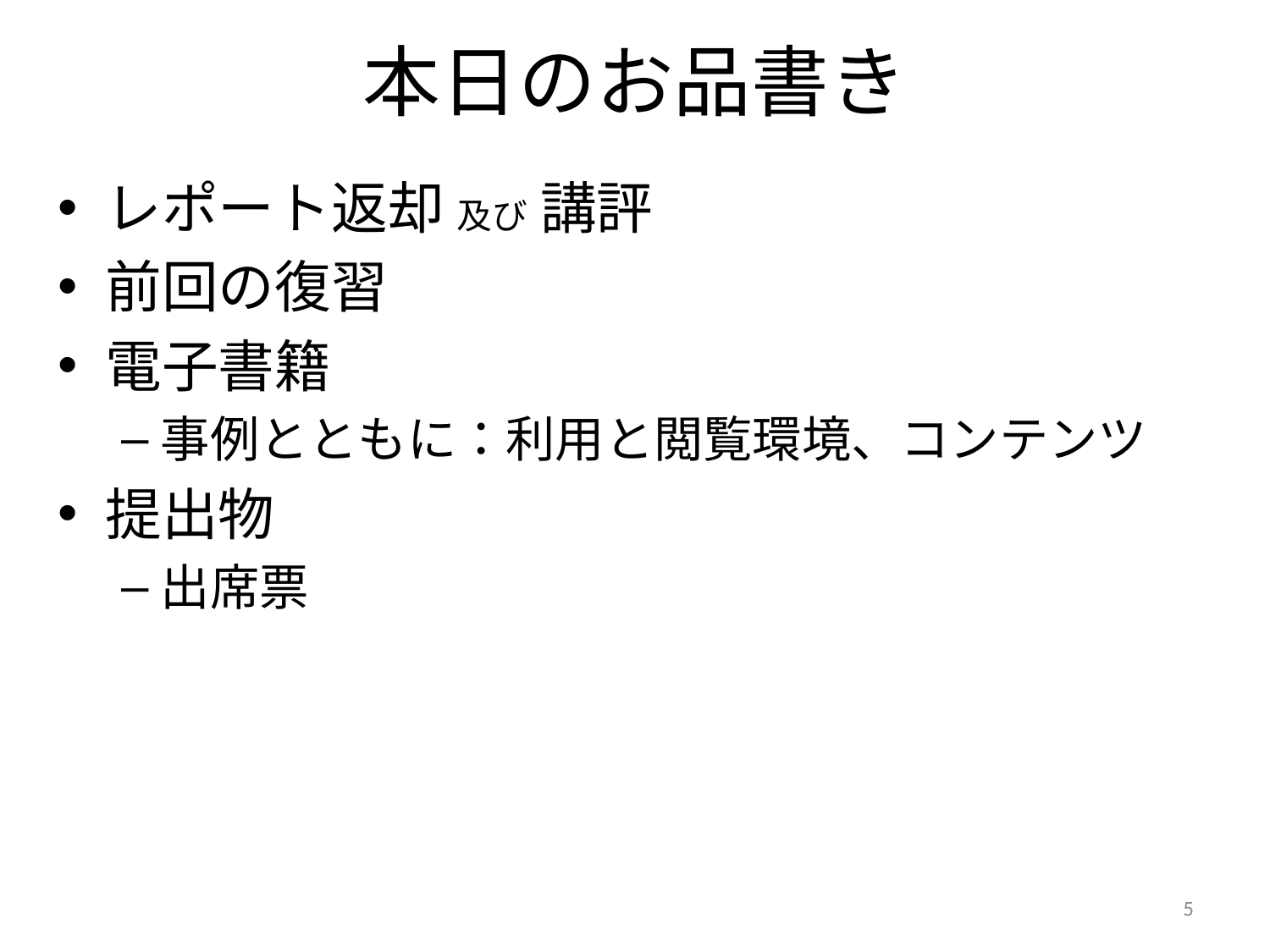

# 本日のお品書き
レポート返却 及び 講評
前回の復習
電子書籍
事例とともに：利用と閲覧環境、コンテンツ
提出物
出席票
5